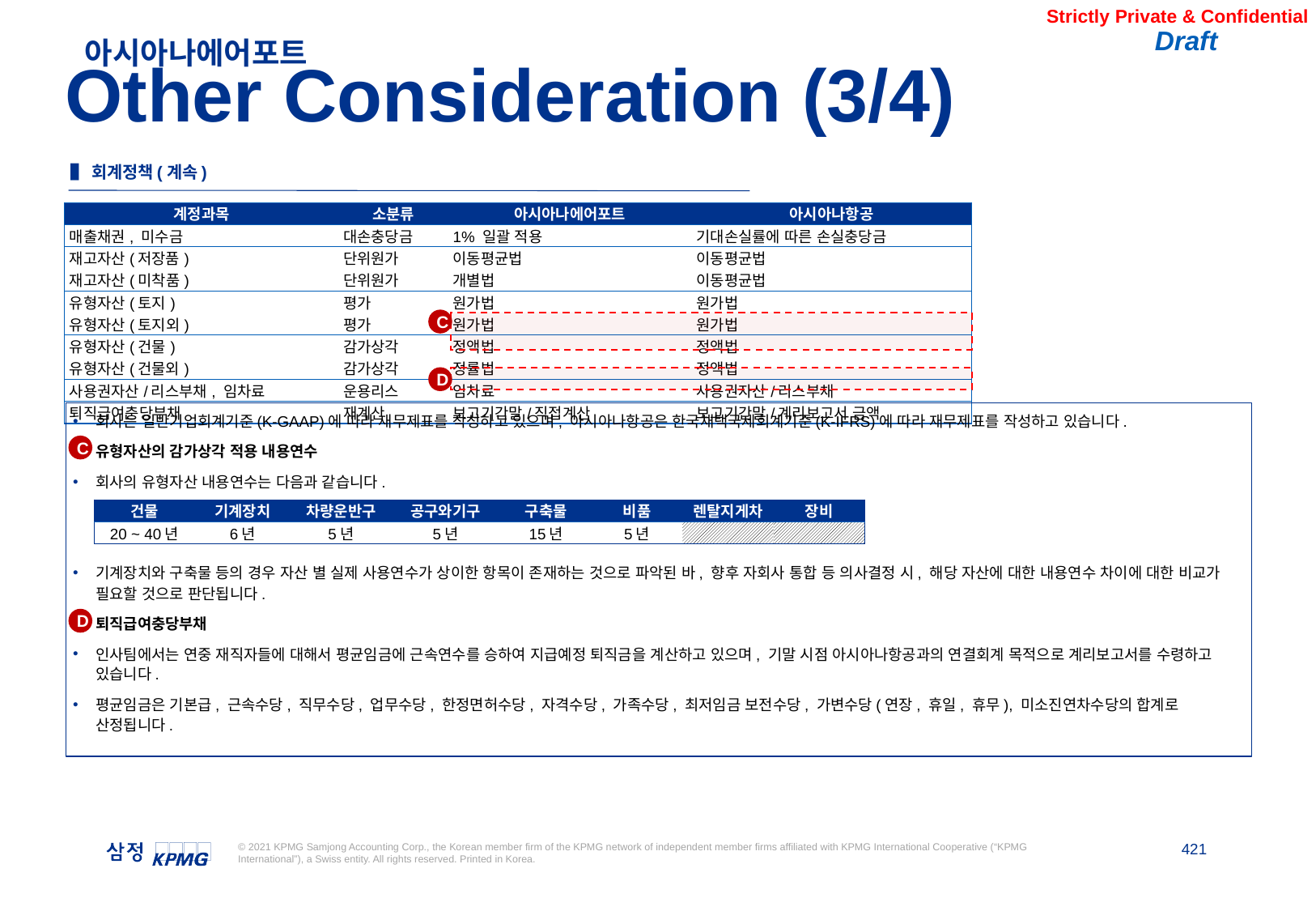

아시아나에어포트
Other Consideration (3/4)
▌회계정책(계속)

| 계정과목 | 소분류 | 아시아나에어포트 | 아시아나항공 |
| --- | --- | --- | --- |
| 매출채권, 미수금 | 대손충당금 | 1% 일괄 적용 | 기대손실률에 따른 손실충당금 |
| 재고자산(저장품) | 단위원가 | 이동평균법 | 이동평균법 |
| 재고자산(미착품) | 단위원가 | 개별법 | 이동평균법 |
| 유형자산(토지) | 평가 | 원가법 | 원가법 |
| 유형자산(토지외) | 평가 | 원가법 | 원가법 |
| 유형자산(건물) | 감가상각 | 정액법 | 정액법 |
| 유형자산(건물외) | 감가상각 | 정률법 | 정액법 |
| 사용권자산/리스부채, 임차료 | 운용리스 | 임차료 | 사용권자산/리스부채 |
| 퇴직급여충당부채 | 재계산 | 보고기간말/직접계산 | 보고기간말/계리보고서 금액 |
C

D

회사는 일반기업회계기준(K-GAAP)에 따라 재무제표를 작성하고 있으며, 아시아나항공은 한국채택국제회계기준(K-IFRS)에 따라 재무제표를 작성하고 있습니다.
유형자산의 감가상각 적용 내용연수
회사의 유형자산 내용연수는 다음과 같습니다.

기계장치와 구축물 등의 경우 자산 별 실제 사용연수가 상이한 항목이 존재하는 것으로 파악된 바, 향후 자회사 통합 등 의사결정 시, 해당 자산에 대한 내용연수 차이에 대한 비교가 필요할 것으로 판단됩니다.
퇴직급여충당부채
인사팀에서는 연중 재직자들에 대해서 평균임금에 근속연수를 승하여 지급예정 퇴직금을 계산하고 있으며, 기말 시점 아시아나항공과의 연결회계 목적으로 계리보고서를 수령하고 있습니다.
평균임금은 기본급, 근속수당, 직무수당, 업무수당, 한정면허수당, 자격수당, 가족수당, 최저임금 보전수당, 가변수당(연장, 휴일, 휴무), 미소진연차수당의 합계로 산정됩니다.
C
| 건물 | 기계장치 | 차량운반구 | 공구와기구 | 구축물 | 비품 | 렌탈지게차 | 장비 |
| --- | --- | --- | --- | --- | --- | --- | --- |
| 20 ~ 40년 | 6년 | 5년 | 5년 | 15년 | 5년 |  |  |
D